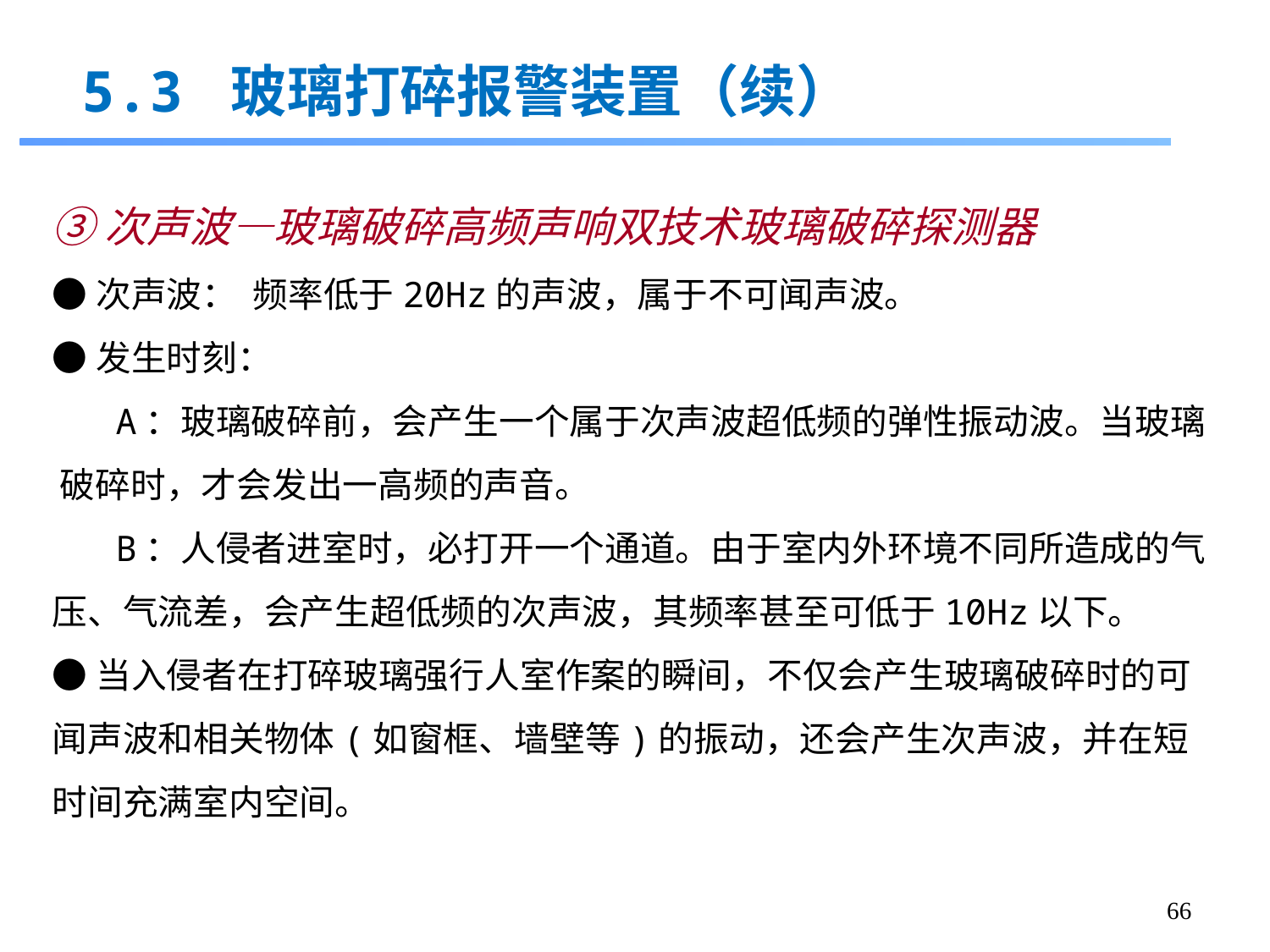

5.3 玻璃打碎报警装置（续）

③次声波—玻璃破碎高频声响双技术玻璃破碎探测器
●次声波：  频率低于20Hz的声波，属于不可闻声波。
●发生时刻：
   A：玻璃破碎前，会产生一个属于次声波超低频的弹性振动波。当玻璃  破碎时，才会发出一高频的声音。
   B：人侵者进室时，必打开一个通道。由于室内外环境不同所造成的气压、气流差，会产生超低频的次声波，其频率甚至可低于10Hz以下。
●当入侵者在打碎玻璃强行人室作案的瞬间，不仅会产生玻璃破碎时的可闻声波和相关物体(如窗框、墙壁等)的振动，还会产生次声波，并在短时间充满室内空间。
66